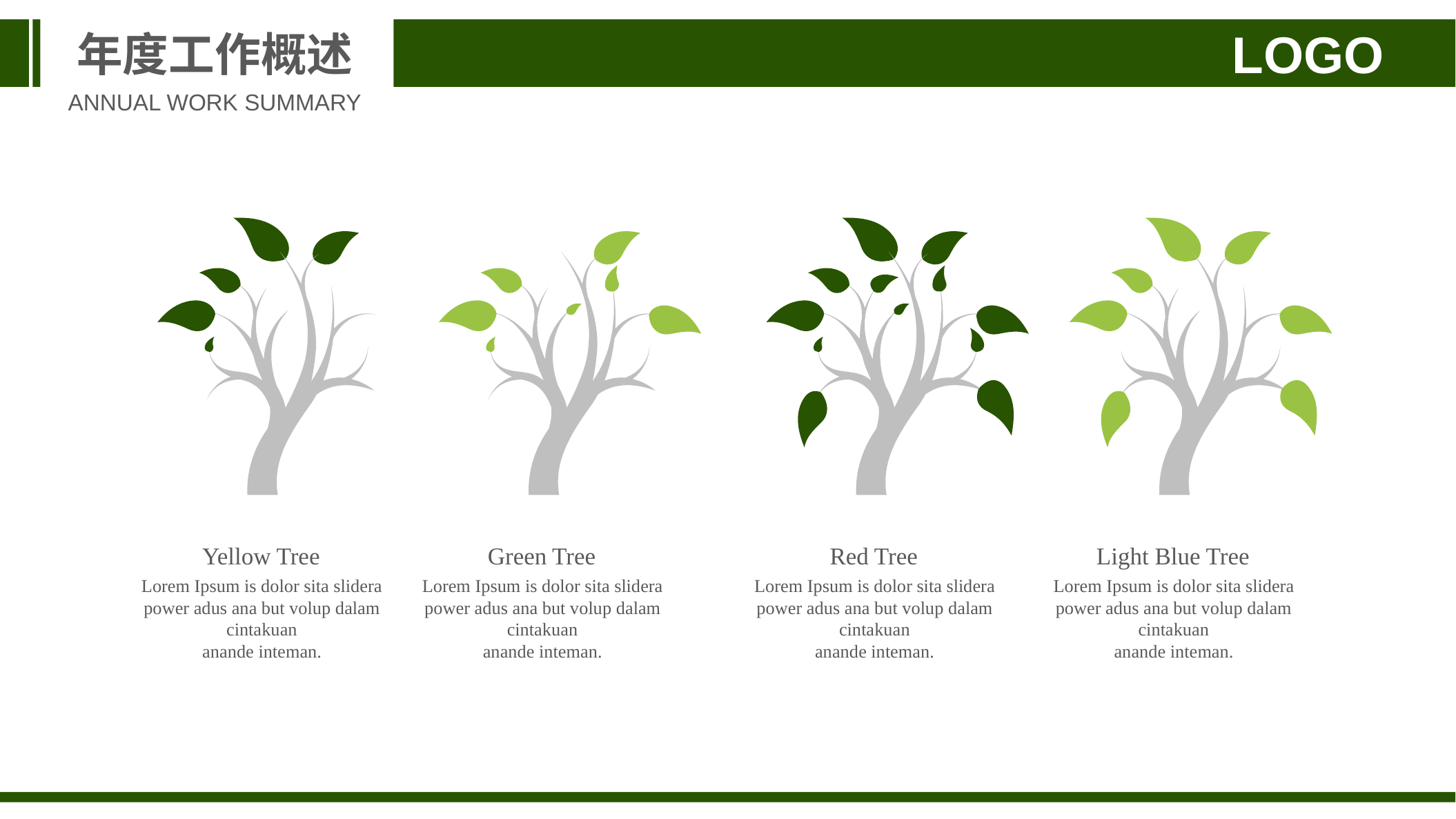

年度工作概述
LOGO
ANNUAL WORK SUMMARY

Yellow Tree
Lorem Ipsum is dolor sita slidera power adus ana but volup dalam cintakuan
anande inteman.
Green Tree
Lorem Ipsum is dolor sita slidera power adus ana but volup dalam cintakuan
anande inteman.
Red Tree
Lorem Ipsum is dolor sita slidera power adus ana but volup dalam cintakuan
anande inteman.
Light Blue Tree
Lorem Ipsum is dolor sita slidera power adus ana but volup dalam cintakuan
anande inteman.